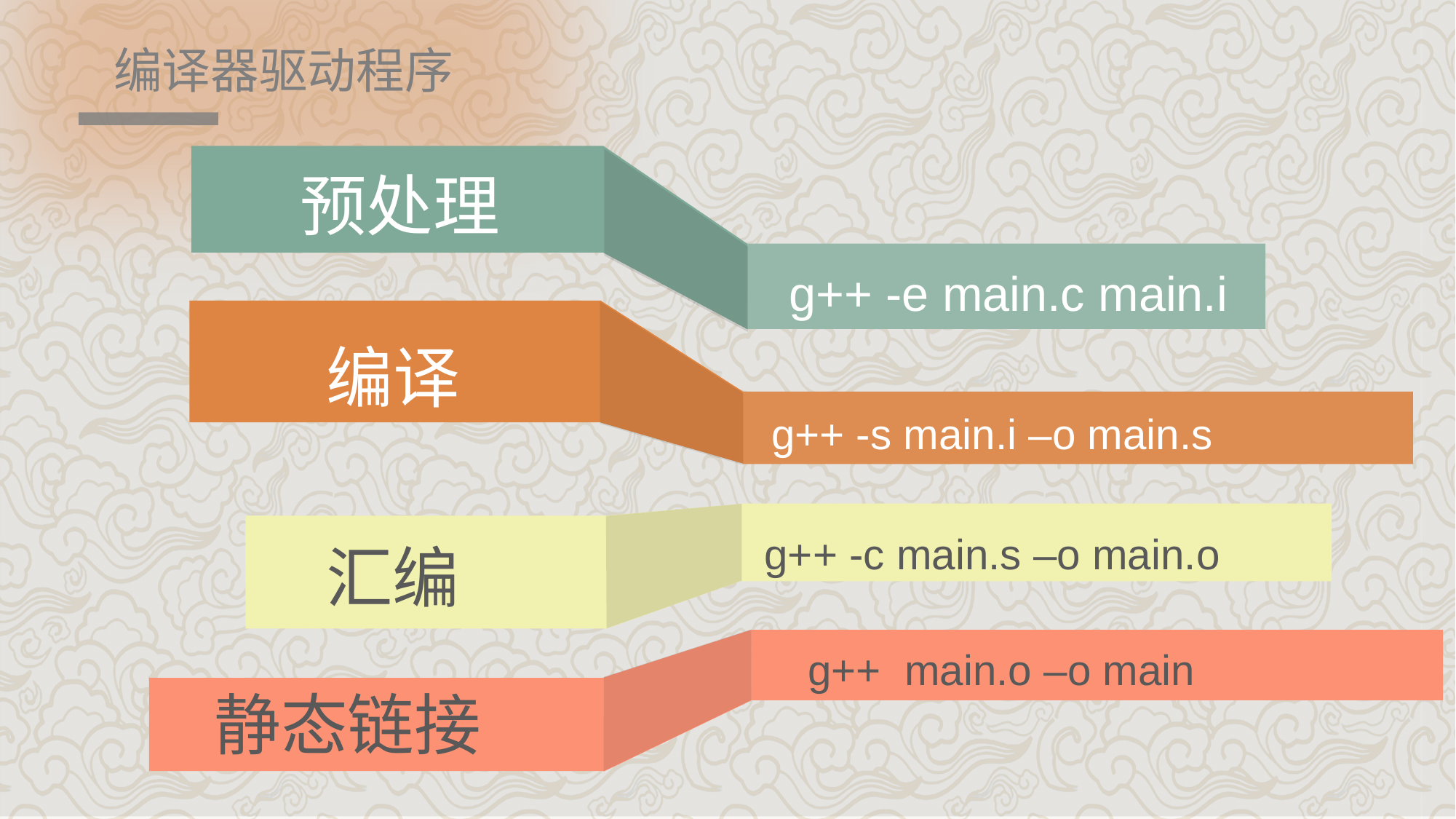

编译器驱动程序

预处理
g++ -e main.c main.i
编译
g++ -s main.i –o main.s
g++ -c main.s –o main.o
汇编
g++  main.o –o main
静态链接